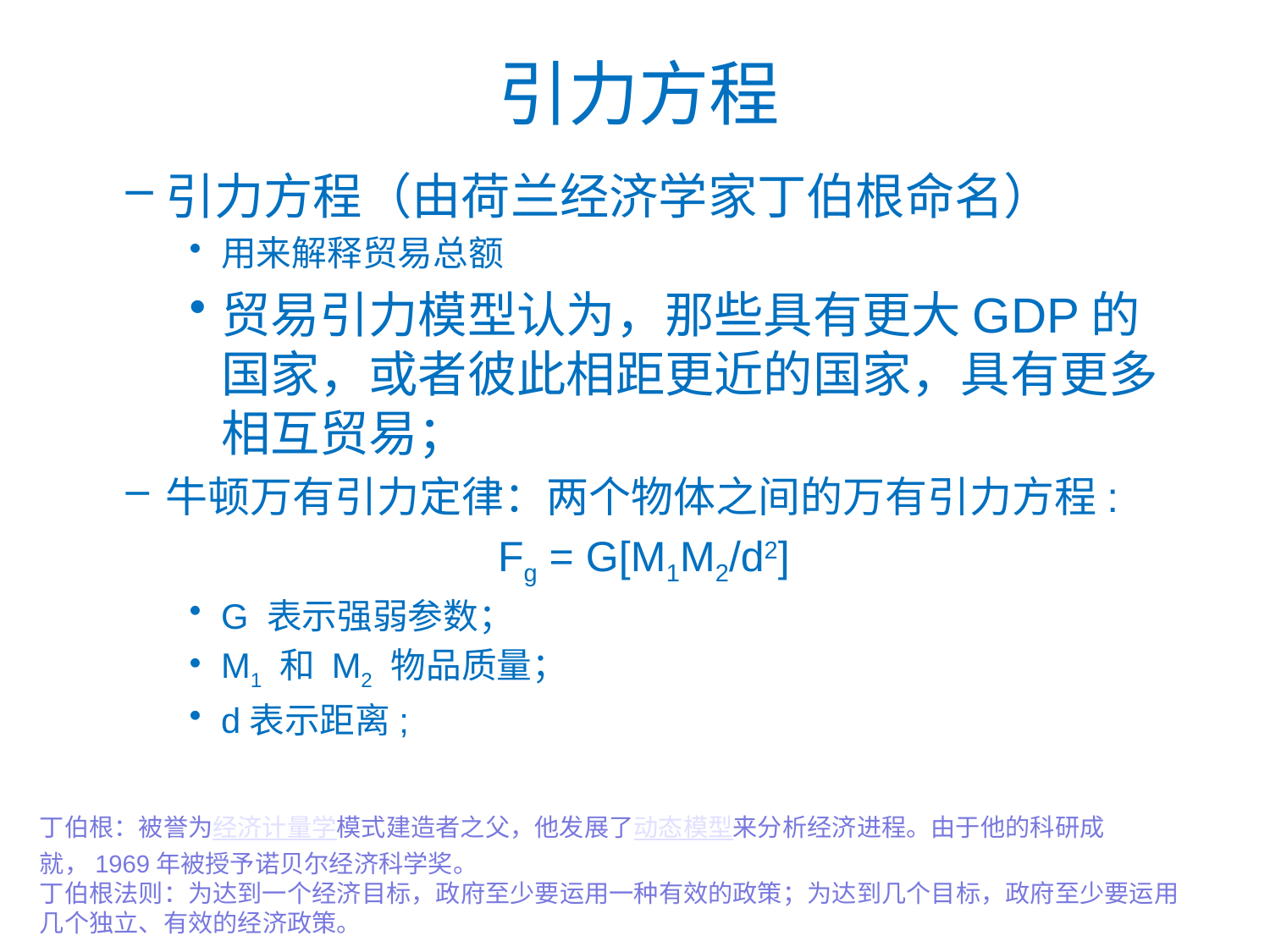

# 引力方程
引力方程（由荷兰经济学家丁伯根命名）
用来解释贸易总额
贸易引力模型认为，那些具有更大GDP的国家，或者彼此相距更近的国家，具有更多相互贸易；
牛顿万有引力定律：两个物体之间的万有引力方程:
Fg = G[M1M2/d2]
G 表示强弱参数；
M1 和 M2 物品质量；
d表示距离;
丁伯根：被誉为经济计量学模式建造者之父，他发展了动态模型来分析经济进程。由于他的科研成就，1969年被授予诺贝尔经济科学奖。
丁伯根法则：为达到一个经济目标，政府至少要运用一种有效的政策；为达到几个目标，政府至少要运用几个独立、有效的经济政策。